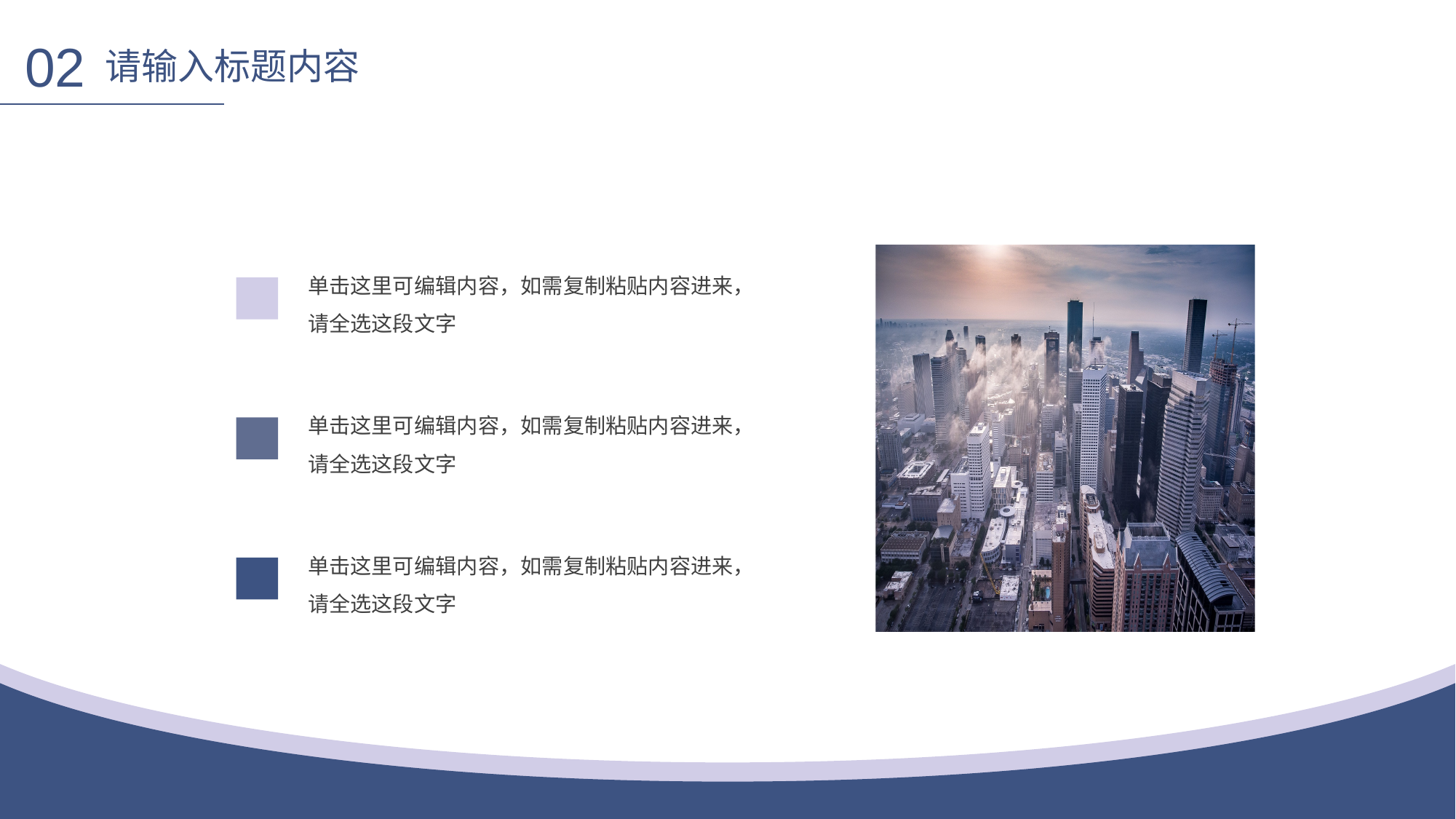

02
请输入标题内容

单击这里可编辑内容，如需复制粘贴内容进来，请全选这段文字

单击这里可编辑内容，如需复制粘贴内容进来，请全选这段文字

单击这里可编辑内容，如需复制粘贴内容进来，请全选这段文字